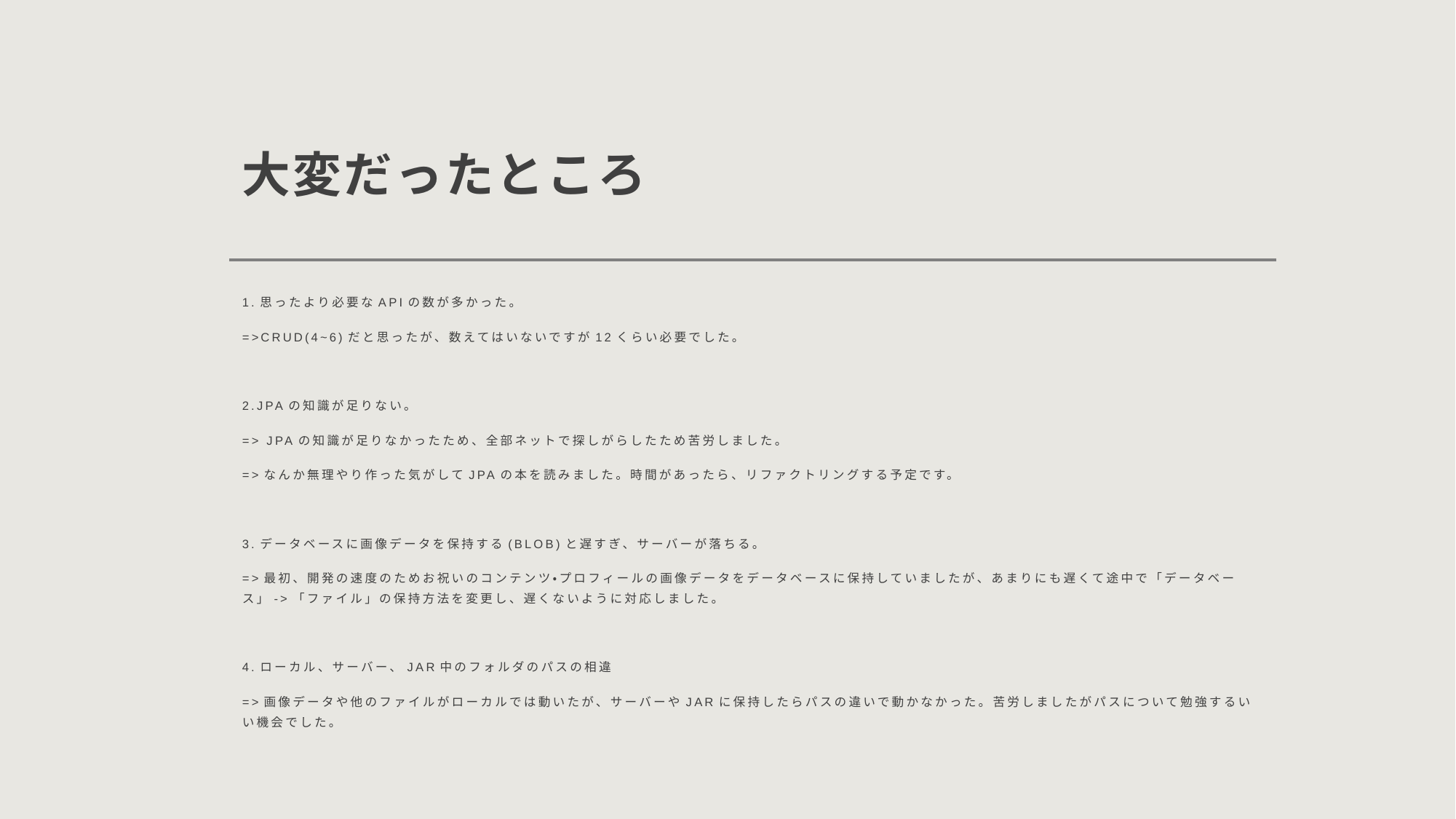

# 大変だったところ
1.思ったより必要なAPIの数が多かった。
=>CRUD(4~6)だと思ったが、数えてはいないですが12くらい必要でした。

2.JPAの知識が足りない。
=> JPAの知識が足りなかったため、全部ネットで探しがらしたため苦労しました。
=>なんか無理やり作った気がしてJPAの本を読みました。時間があったら、リファクトリングする予定です。

3.データベースに画像データを保持する(BLOB)と遅すぎ、サーバーが落ちる。
=>最初、開発の速度のためお祝いのコンテンツ・プロフィールの画像データをデータベースに保持していましたが、あまりにも遅くて途中で「データベース」->「ファイル」の保持方法を変更し、遅くないように対応しました。

4.ローカル、サーバー、JAR中のフォルダのパスの相違
=>画像データや他のファイルがローカルでは動いたが、サーバーやJARに保持したらパスの違いで動かなかった。苦労しましたがパスについて勉強するいい機会でした。